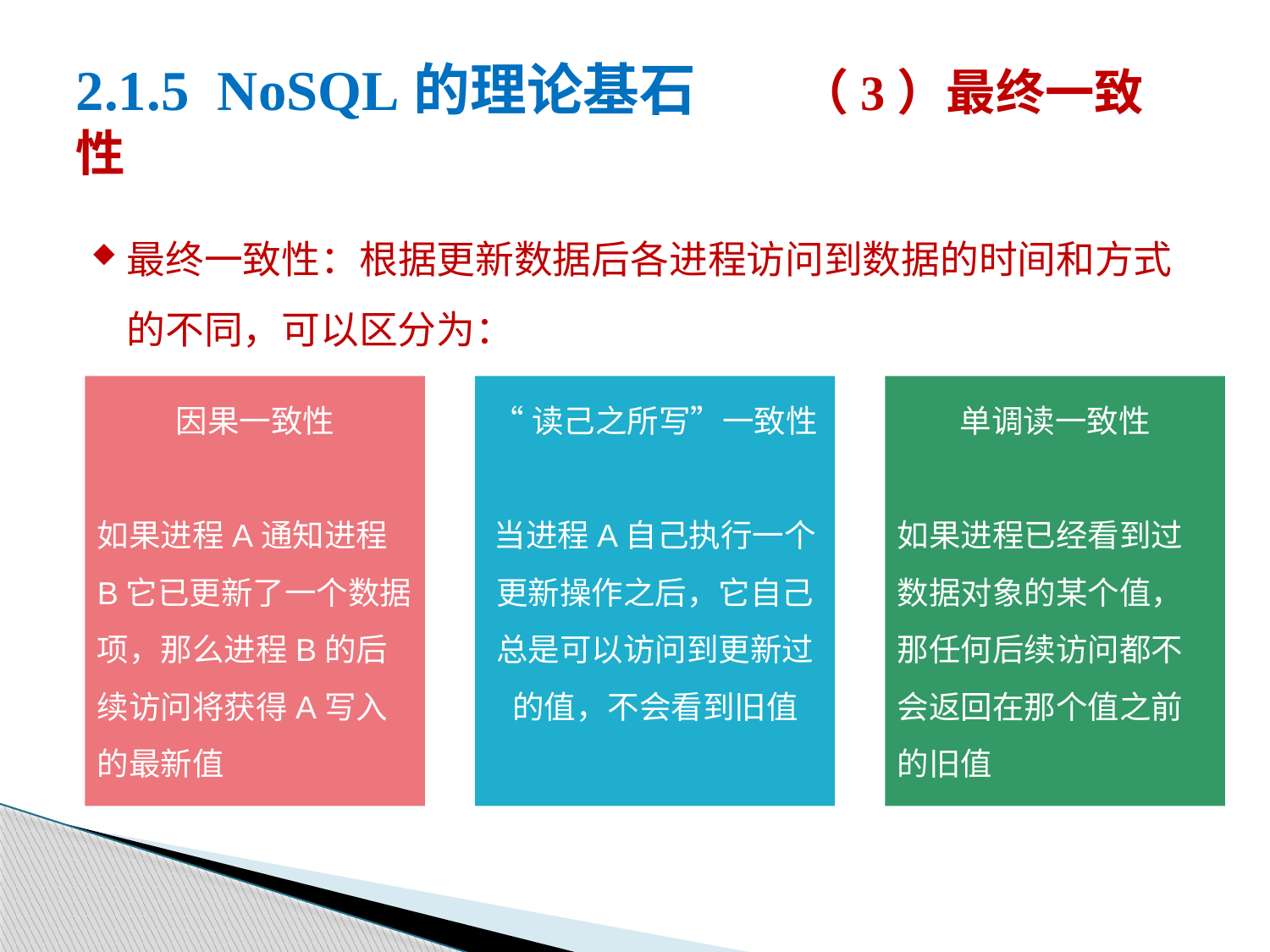

# 2.1.5  NoSQL的理论基石        （3）最终一致性
最终一致性：根据更新数据后各进程访问到数据的时间和方式的不同，可以区分为：
因果一致性

如果进程A通知进程B它已更新了一个数据项，那么进程B的后续访问将获得A写入的最新值
“读己之所写”一致性

当进程A自己执行一个更新操作之后，它自己总是可以访问到更新过的值，不会看到旧值
单调读一致性

如果进程已经看到过数据对象的某个值，那任何后续访问都不会返回在那个值之前的旧值